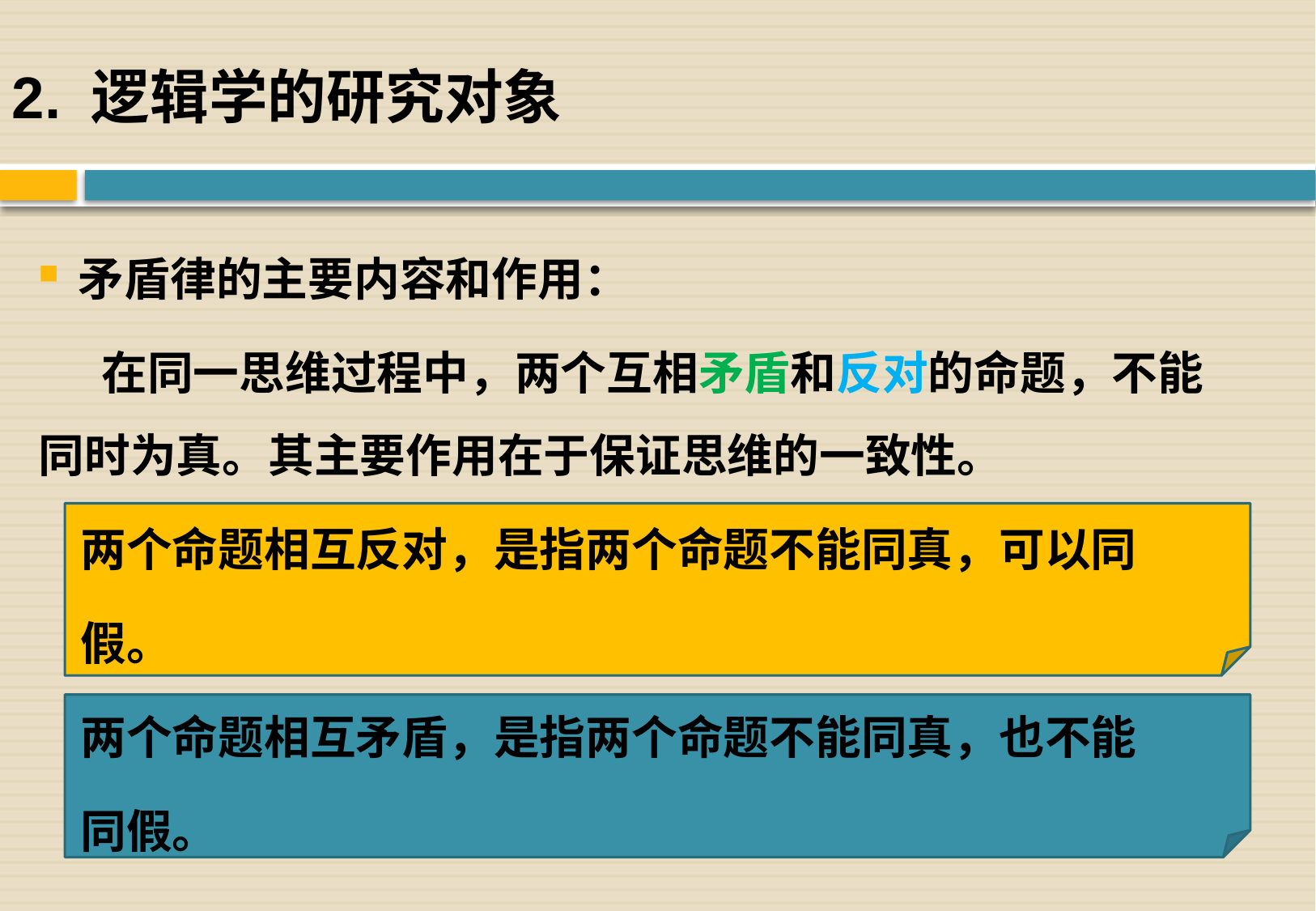

2. 逻辑学的研究对象

矛盾律的主要内容和作用：
     在同一思维过程中，两个互相矛盾和反对的命题，不能同时为真。其主要作用在于保证思维的一致性。
   两个命题相互反对，是指两个命题不能同真，可以同
   假。
   两个命题相互矛盾，是指两个命题不能同真，也不能
   同假。